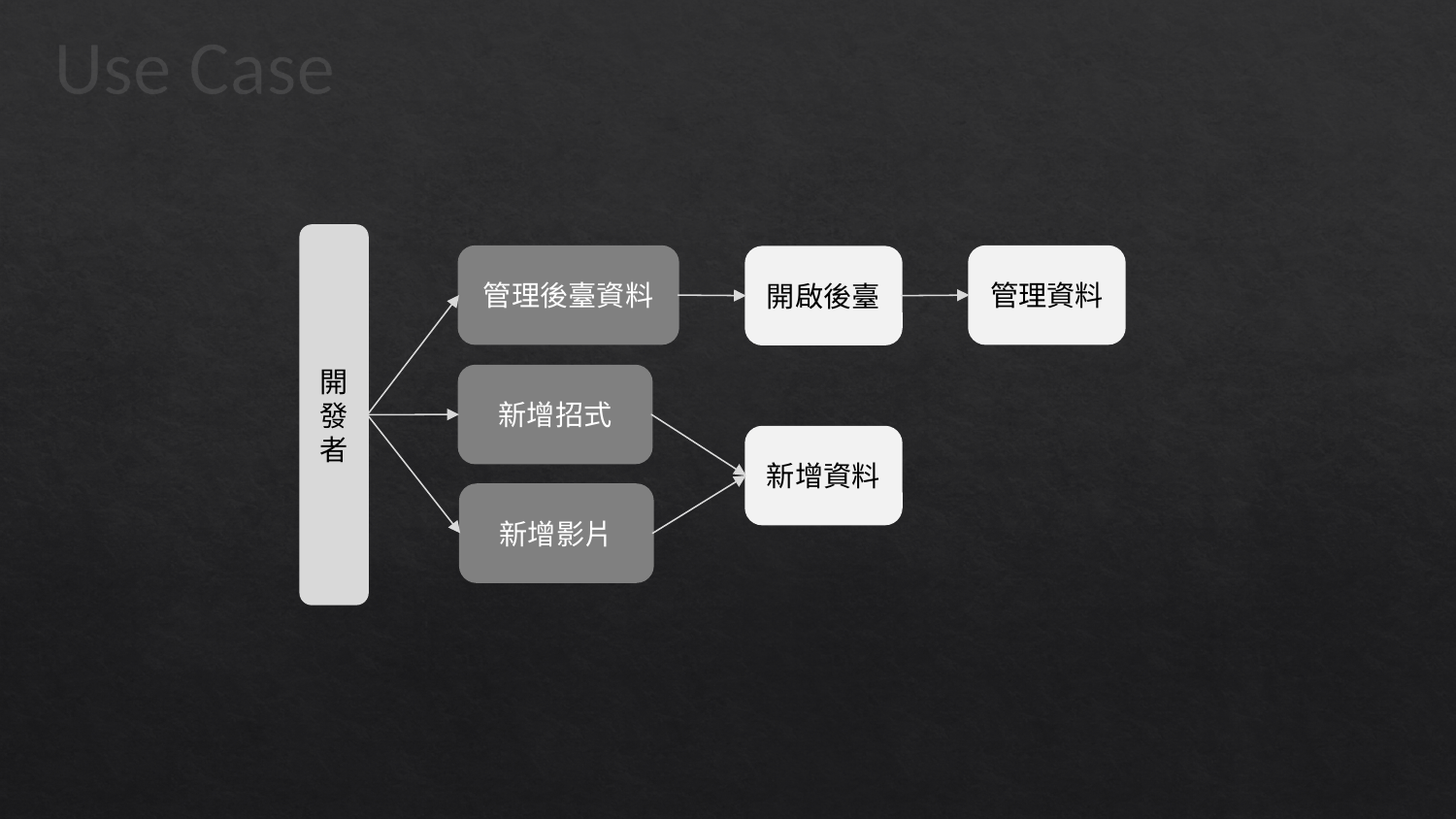

Use Case
開發者
管理後臺資料
管理資料
開啟後臺
新增招式
新增資料
新增影片